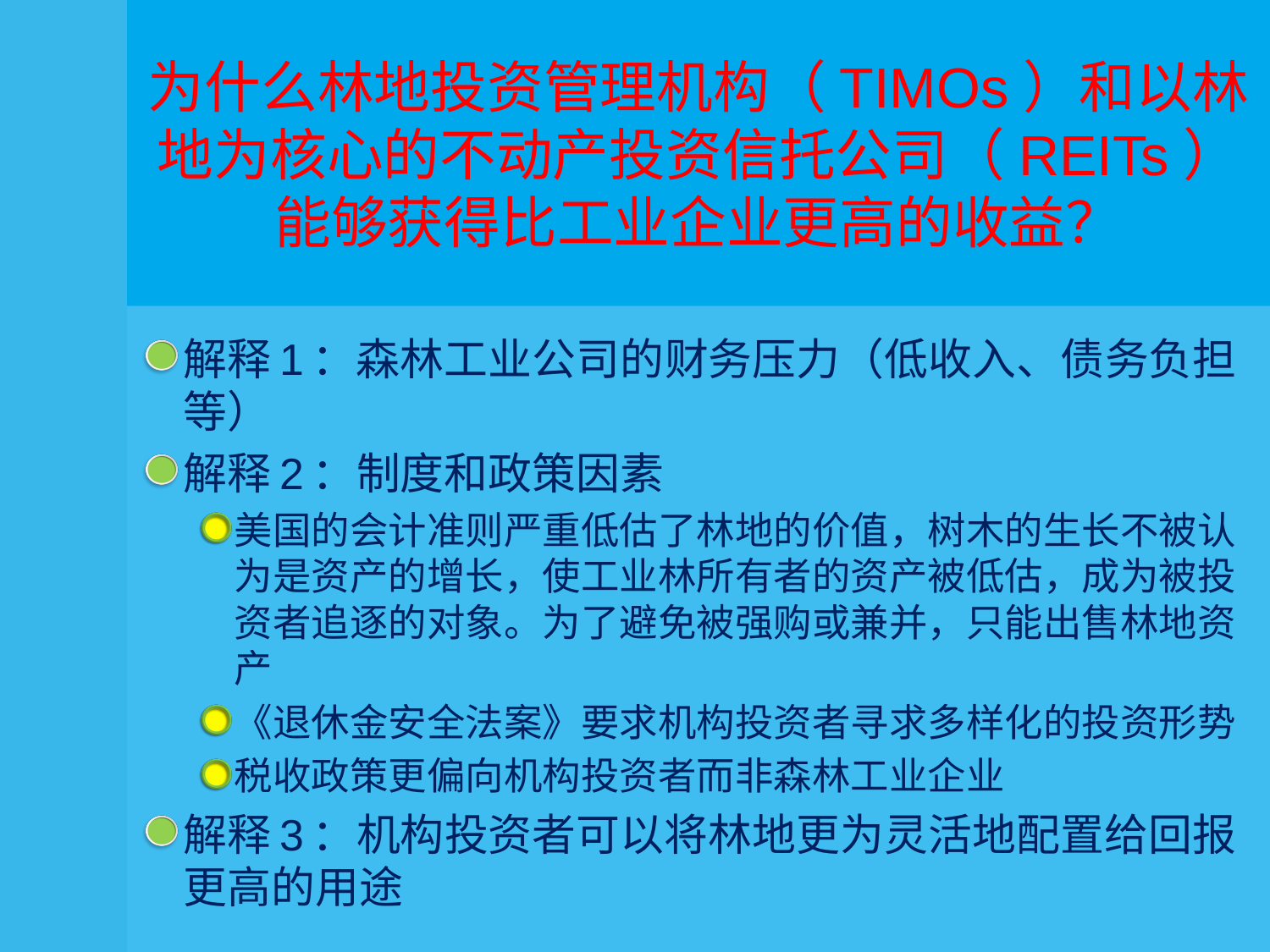

# 为什么林地投资管理机构（TIMOs）和以林地为核心的不动产投资信托公司（REITs）能够获得比工业企业更高的收益？
解释1：森林工业公司的财务压力（低收入、债务负担等）
解释2：制度和政策因素
美国的会计准则严重低估了林地的价值，树木的生长不被认为是资产的增长，使工业林所有者的资产被低估，成为被投资者追逐的对象。为了避免被强购或兼并，只能出售林地资产
《退休金安全法案》要求机构投资者寻求多样化的投资形势
税收政策更偏向机构投资者而非森林工业企业
解释3：机构投资者可以将林地更为灵活地配置给回报更高的用途